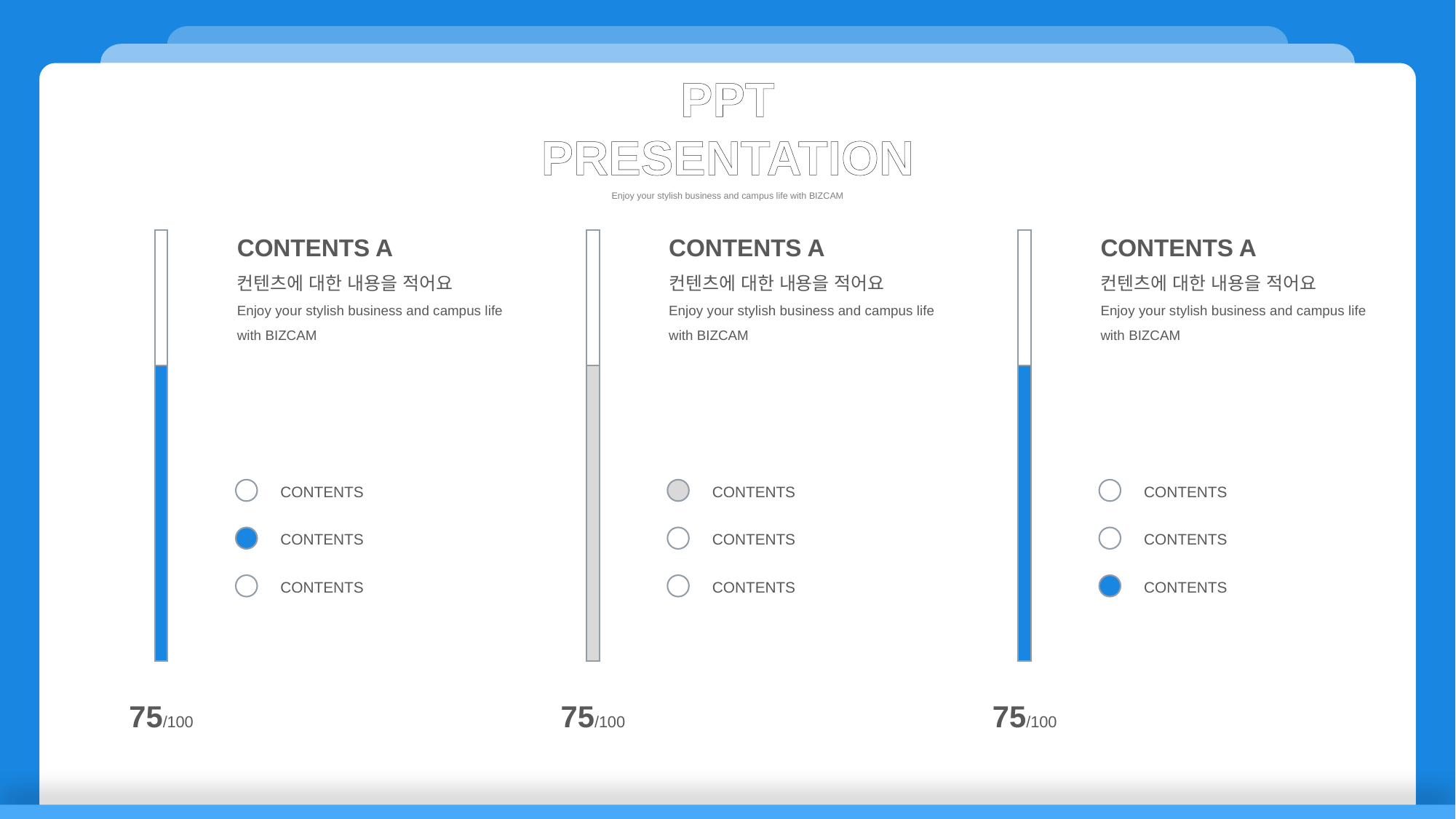

PPT PRESENTATION
Enjoy your stylish business and campus life with BIZCAM
CONTENTS A
컨텐츠에 대한 내용을 적어요
Enjoy your stylish business and campus life with BIZCAM
CONTENTS A
컨텐츠에 대한 내용을 적어요
Enjoy your stylish business and campus life with BIZCAM
CONTENTS A
컨텐츠에 대한 내용을 적어요
Enjoy your stylish business and campus life with BIZCAM

CONTENTS
CONTENTS
CONTENTS

CONTENTS
CONTENTS
CONTENTS

CONTENTS
CONTENTS
CONTENTS

75/100
75/100
75/100